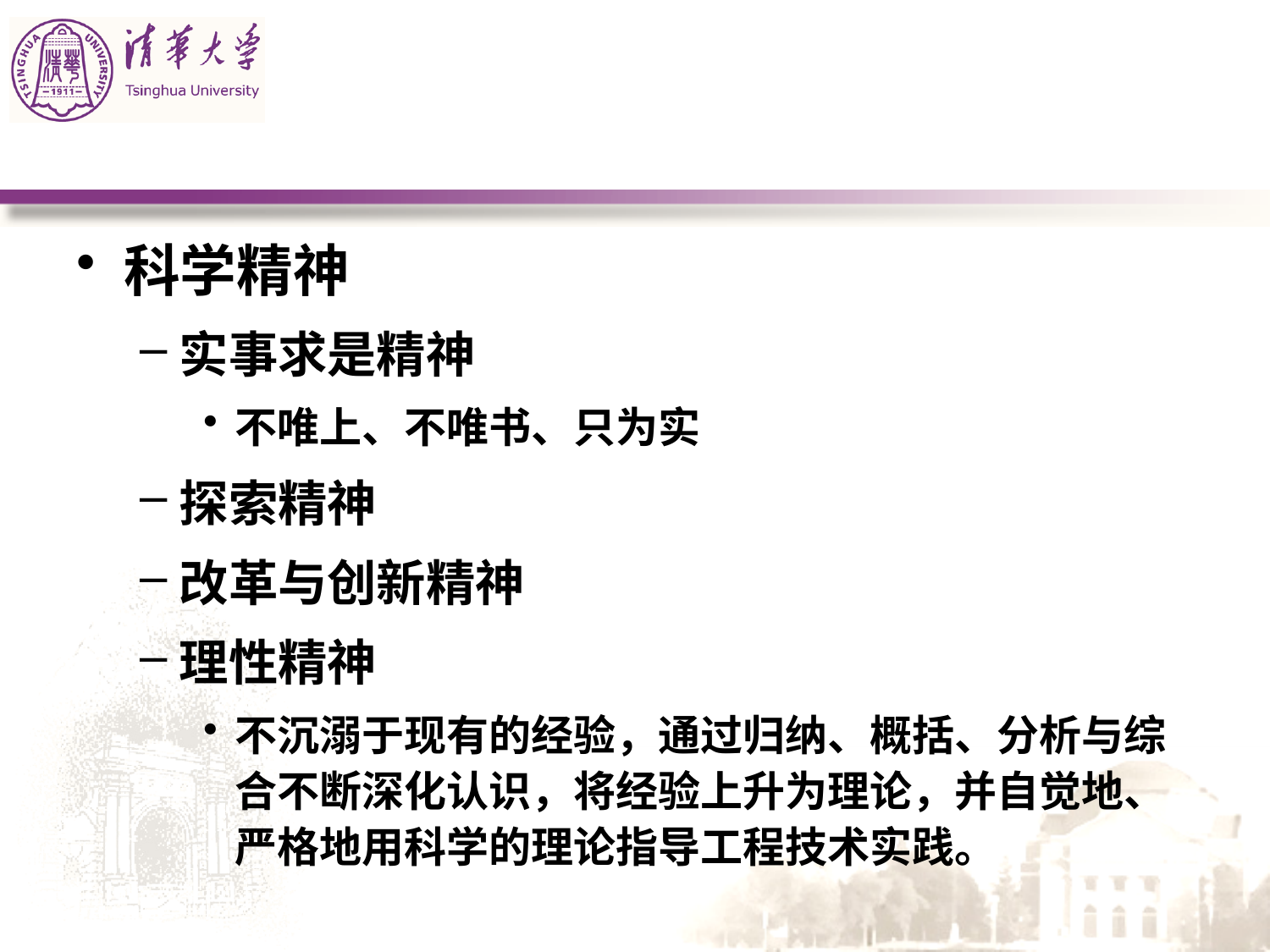

#
科学精神
实事求是精神
不唯上、不唯书、只为实
探索精神
改革与创新精神
理性精神
不沉溺于现有的经验，通过归纳、概括、分析与综合不断深化认识，将经验上升为理论，并自觉地、严格地用科学的理论指导工程技术实践。